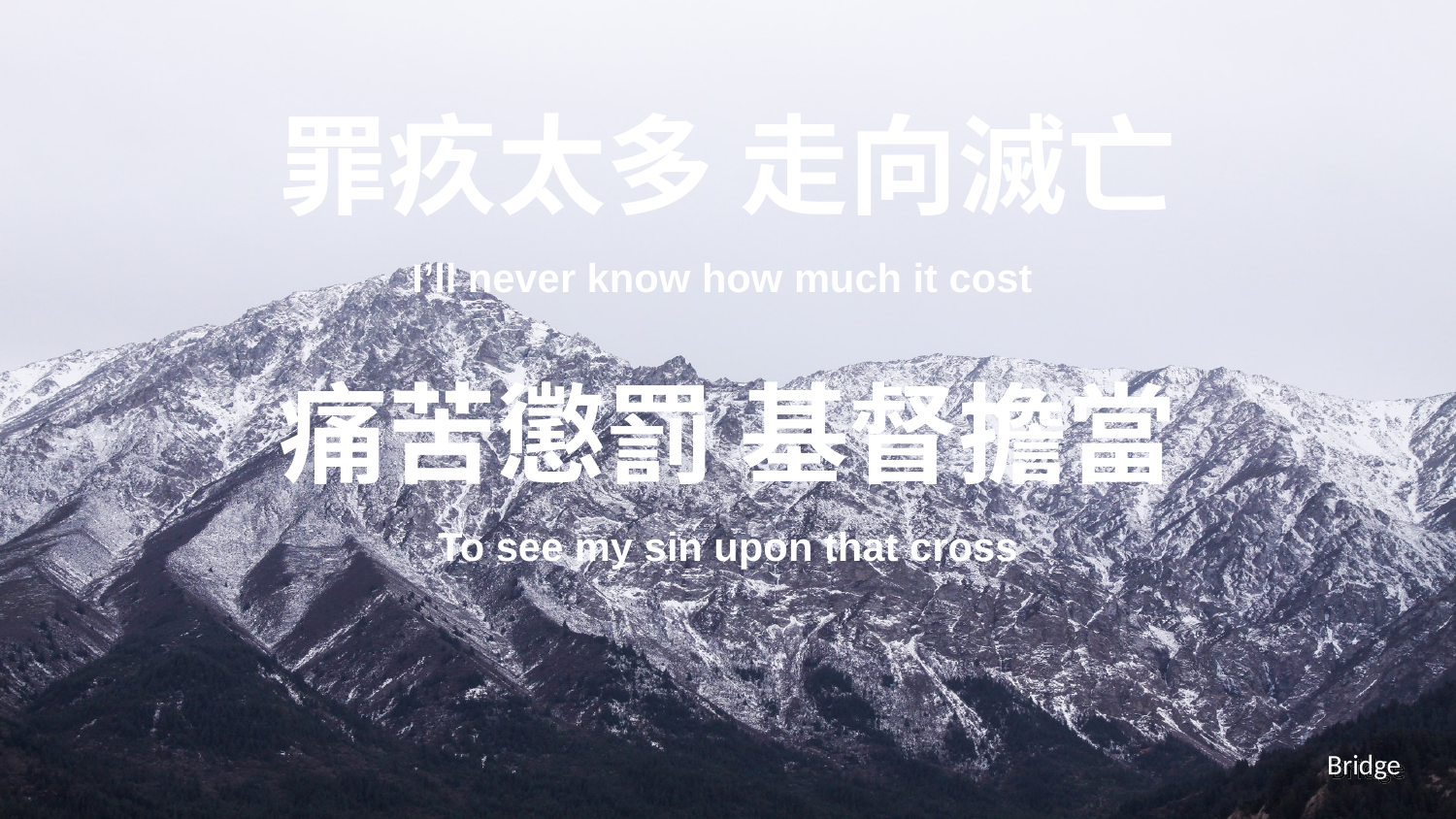

罪疚太多 走向滅亡
I’ll never know how much it cost
痛苦懲罰 基督擔當
To see my sin upon that cross

Bridge